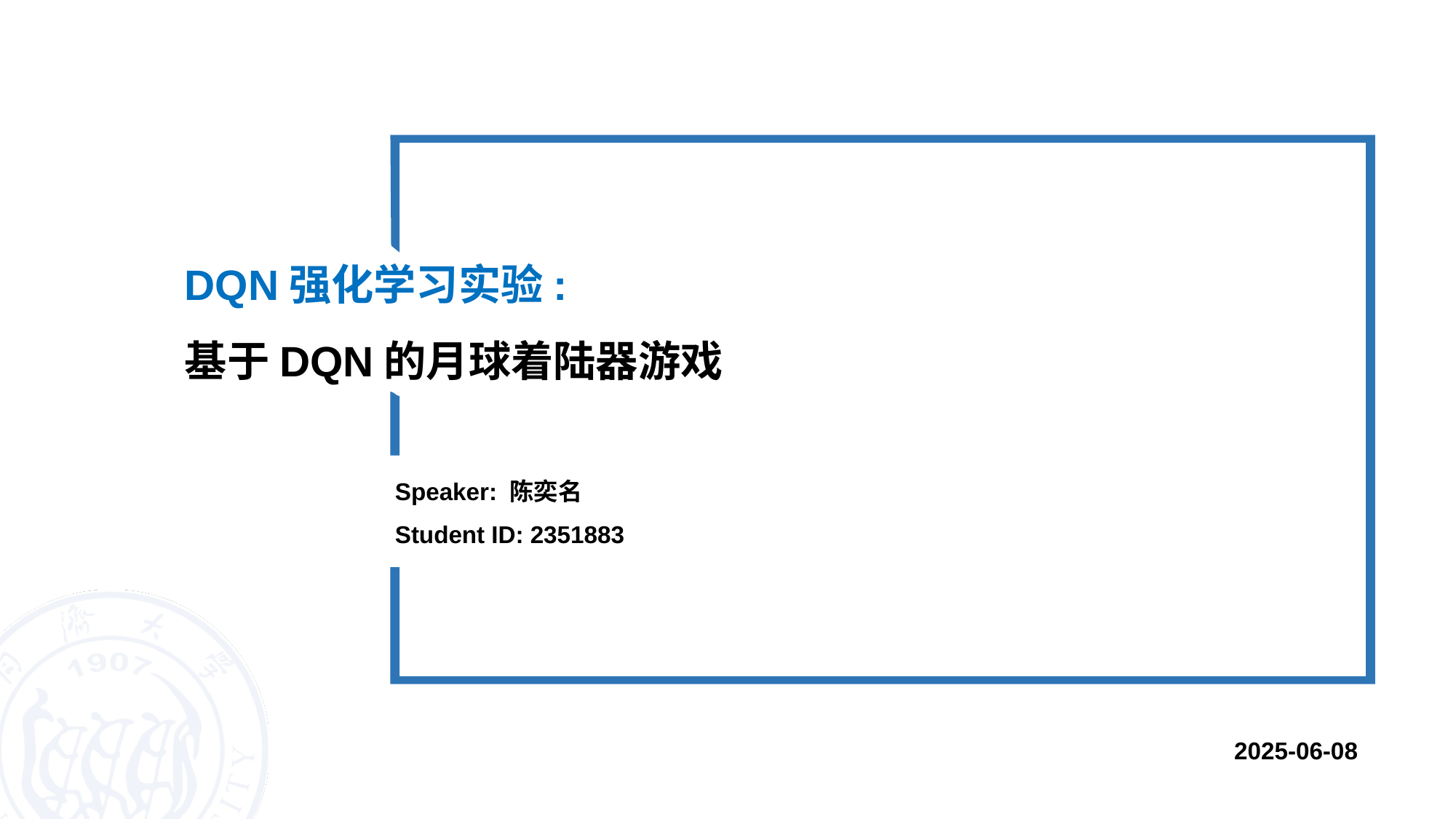

# DQN强化学习实验: 基于DQN的月球着陆器游戏
Speaker: 陈奕名Student ID: 2351883
2025-06-08